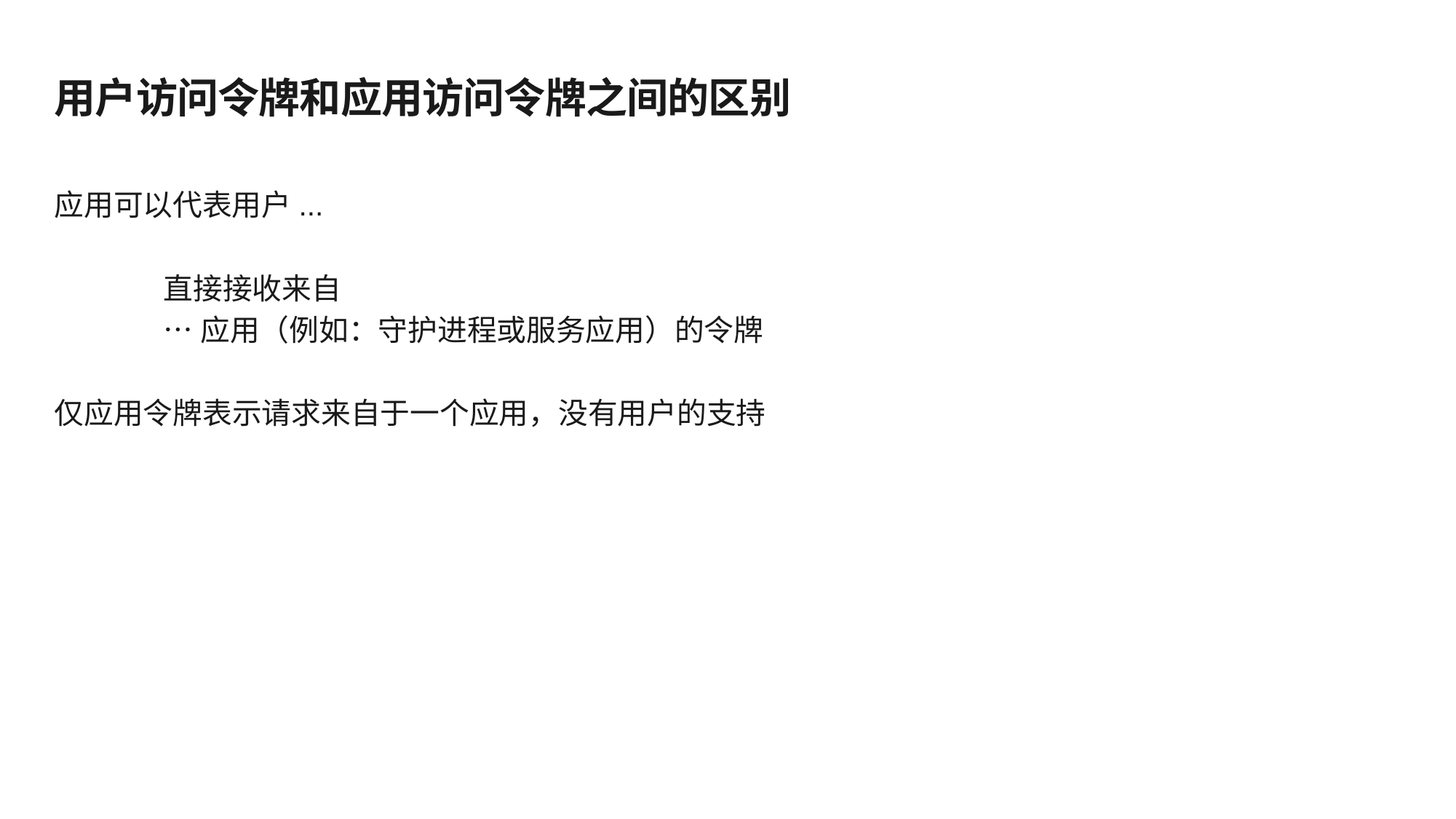

# 用户访问令牌和应用访问令牌之间的区别
应用可以代表用户...

	直接接收来自
	…应用（例如：守护进程或服务应用）的令牌

仅应用令牌表示请求来自于一个应用，没有用户的支持